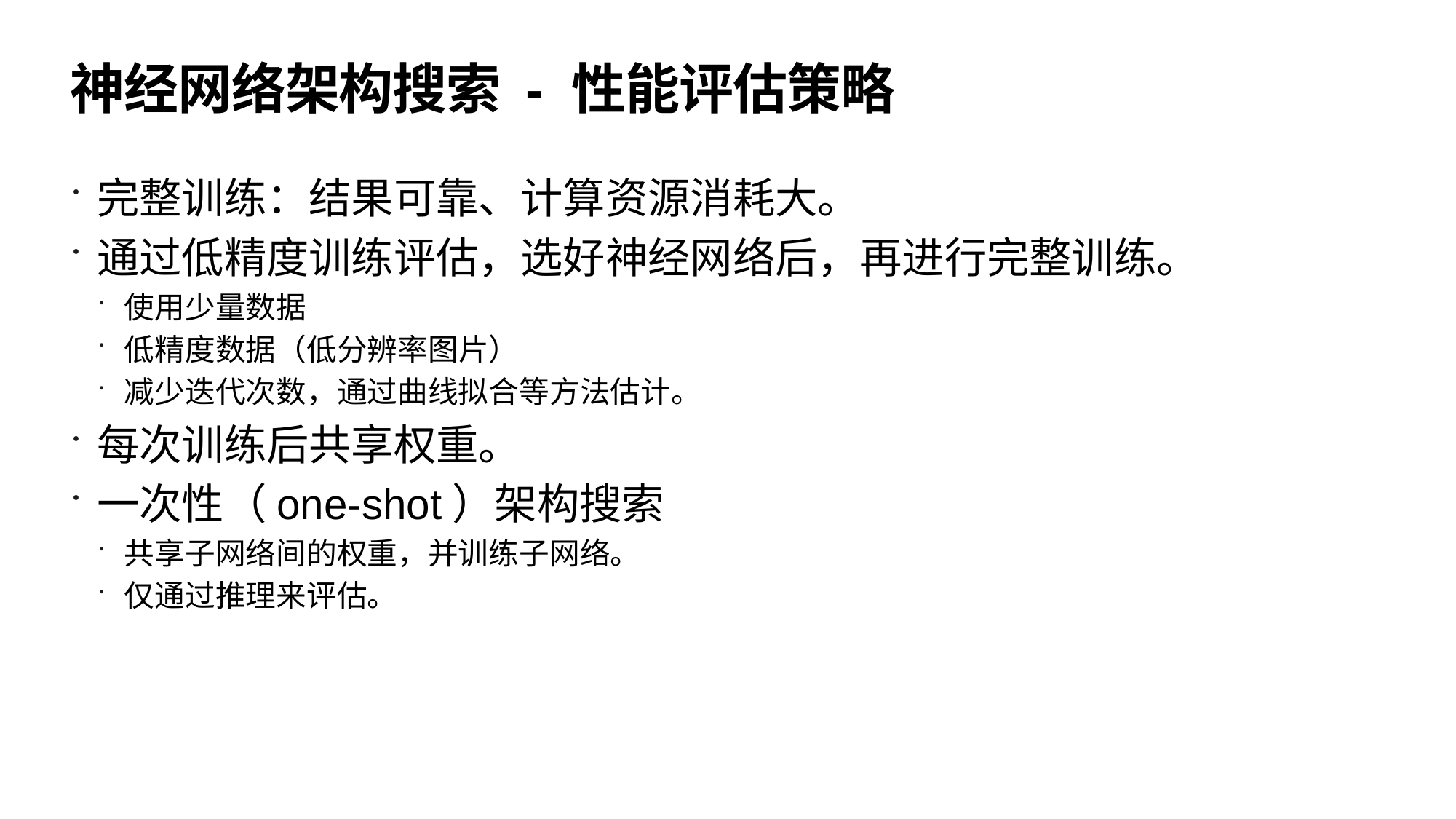

# 神经网络架构搜索 - 性能评估策略
完整训练：结果可靠、计算资源消耗大。
通过低精度训练评估，选好神经网络后，再进行完整训练。
使用少量数据
低精度数据（低分辨率图片）
减少迭代次数，通过曲线拟合等方法估计。
每次训练后共享权重。
一次性（one-shot）架构搜索
共享子网络间的权重，并训练子网络。
仅通过推理来评估。